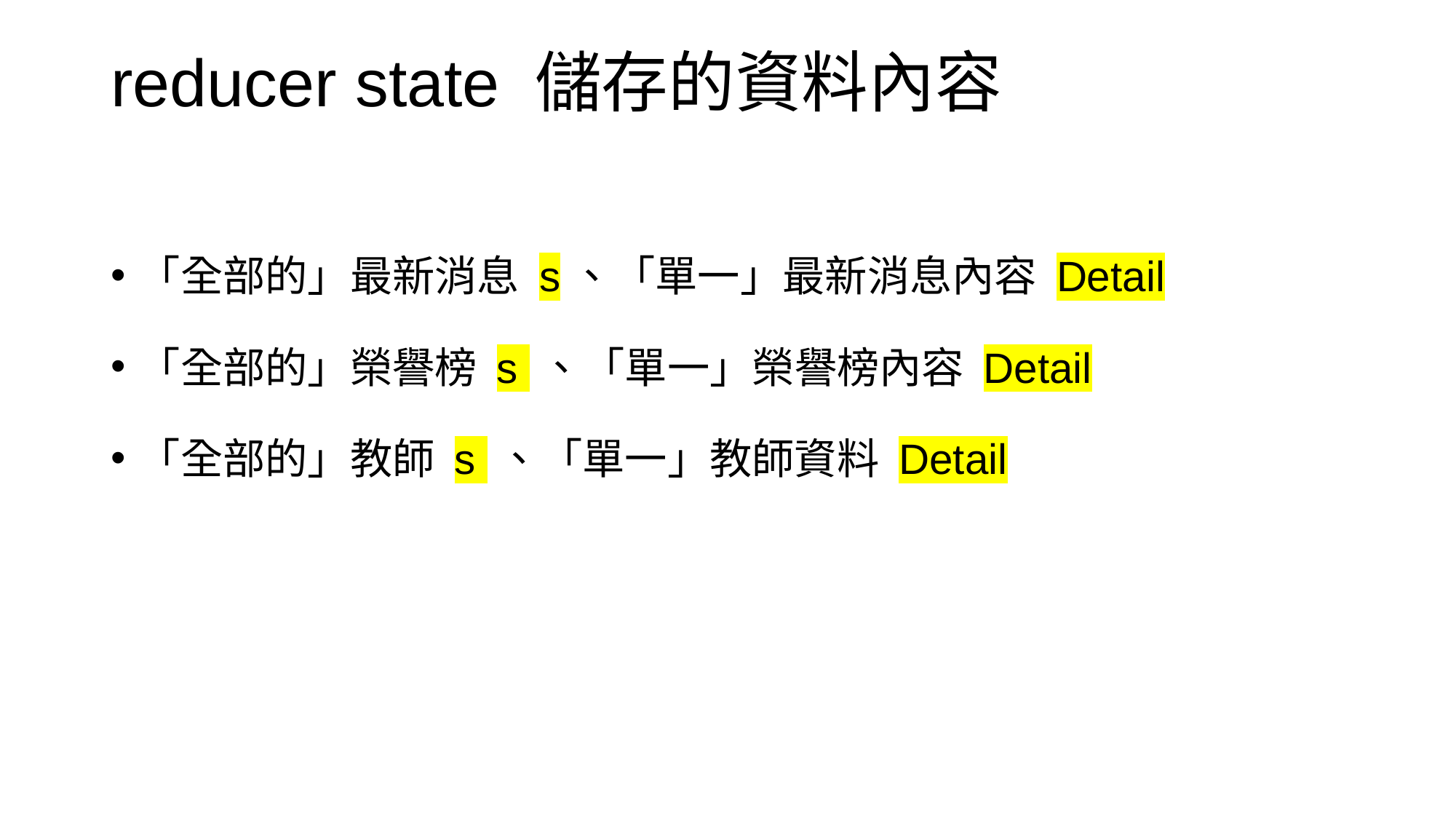

reducer state 儲存的資料內容
「全部的」最新消息 s、「單一」最新消息內容 Detail
「全部的」榮譽榜 s 、「單一」榮譽榜內容 Detail
「全部的」教師 s 、「單一」教師資料 Detail